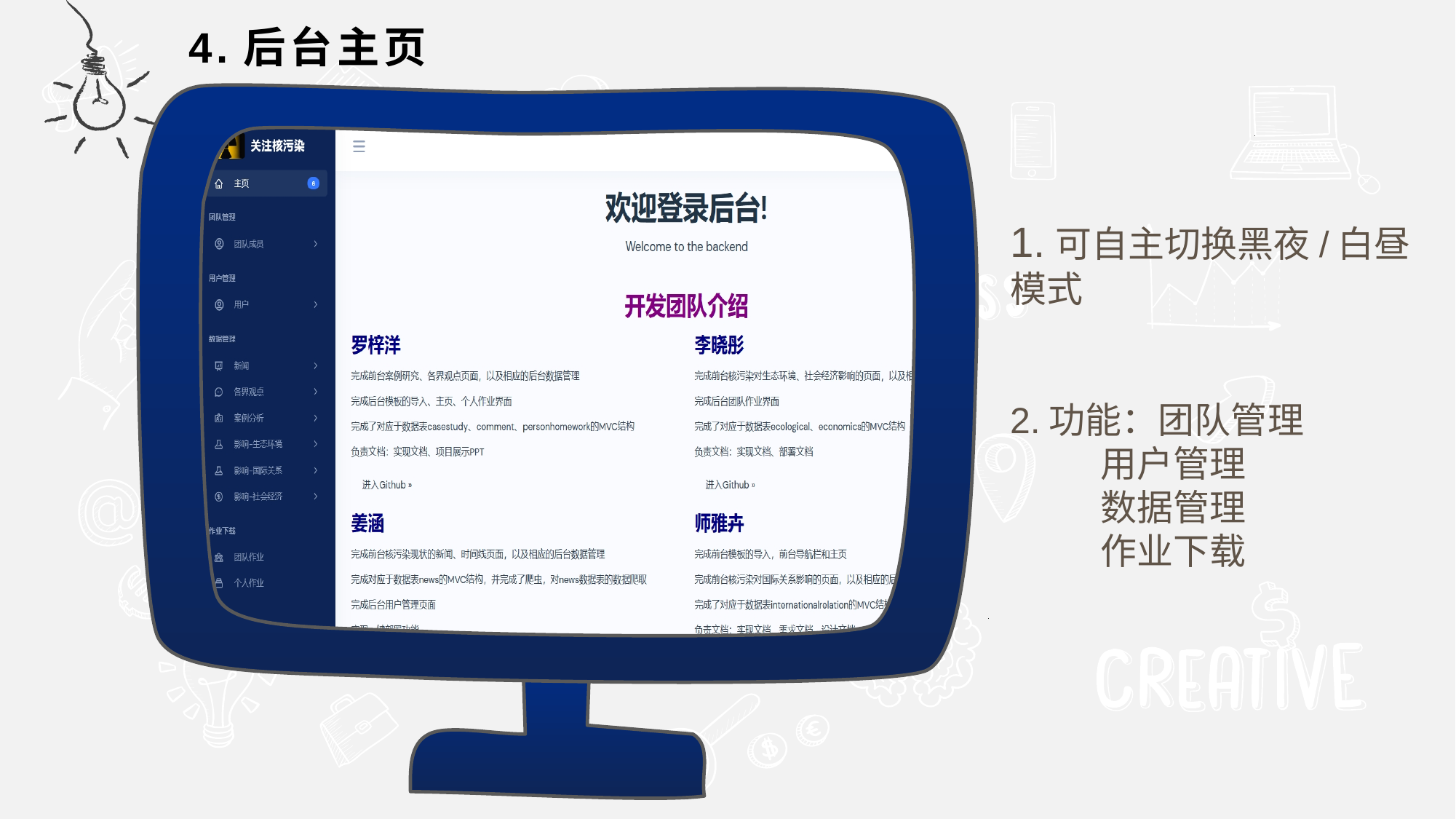

4.后台主页

1.可自主切换黑夜/白昼模式

2.功能：团队管理
          用户管理
          数据管理
          作业下载